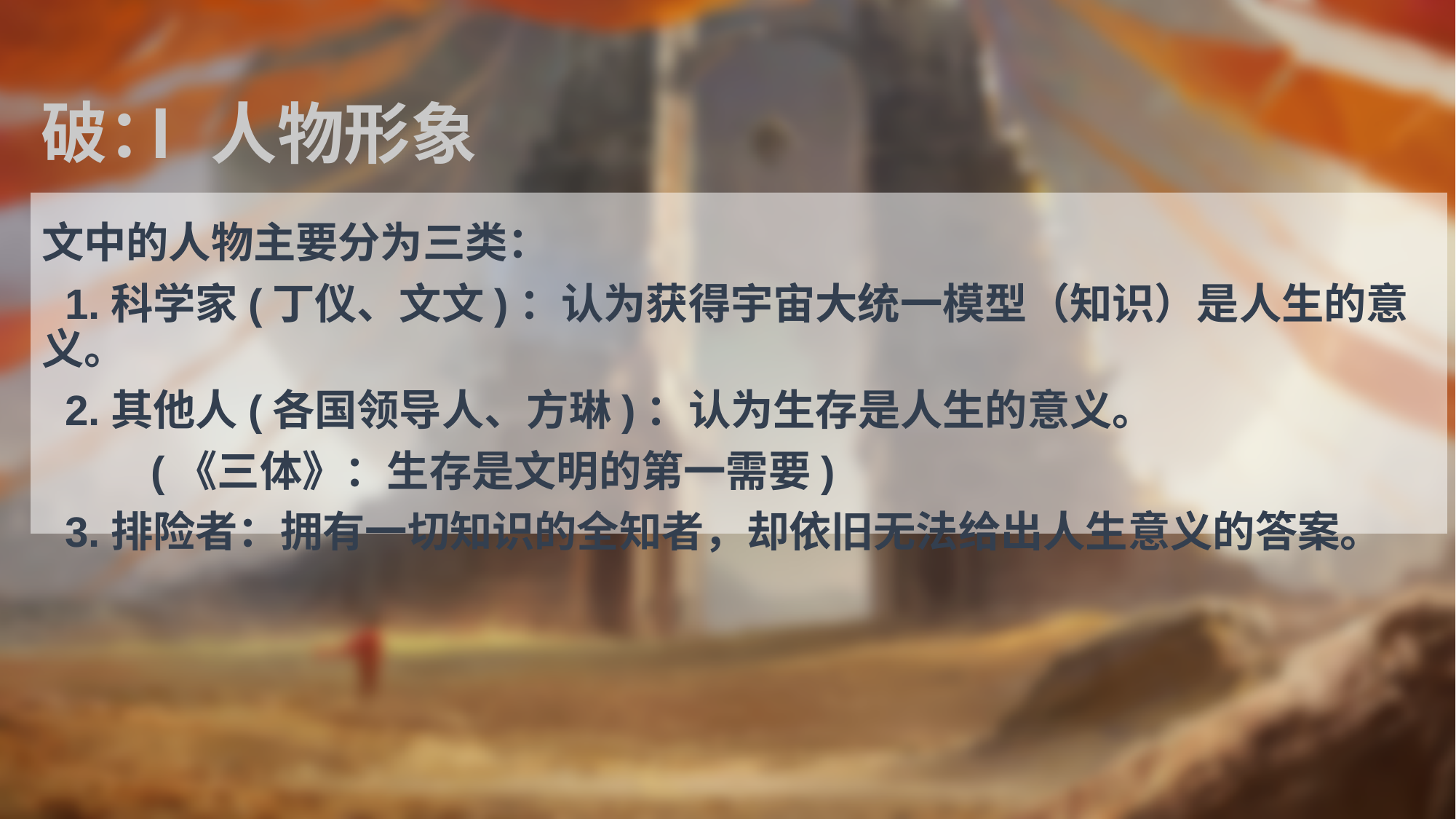

# Ⅰ人物形象
破：

文中的人物主要分为三类：
  1.科学家(丁仪、文文)：认为获得宇宙大统一模型（知识）是人生的意义。
  2.其他人(各国领导人、方琳)：认为生存是人生的意义。
	(《三体》：生存是文明的第一需要)
  3.排险者：拥有一切知识的全知者，却依旧无法给出人生意义的答案。